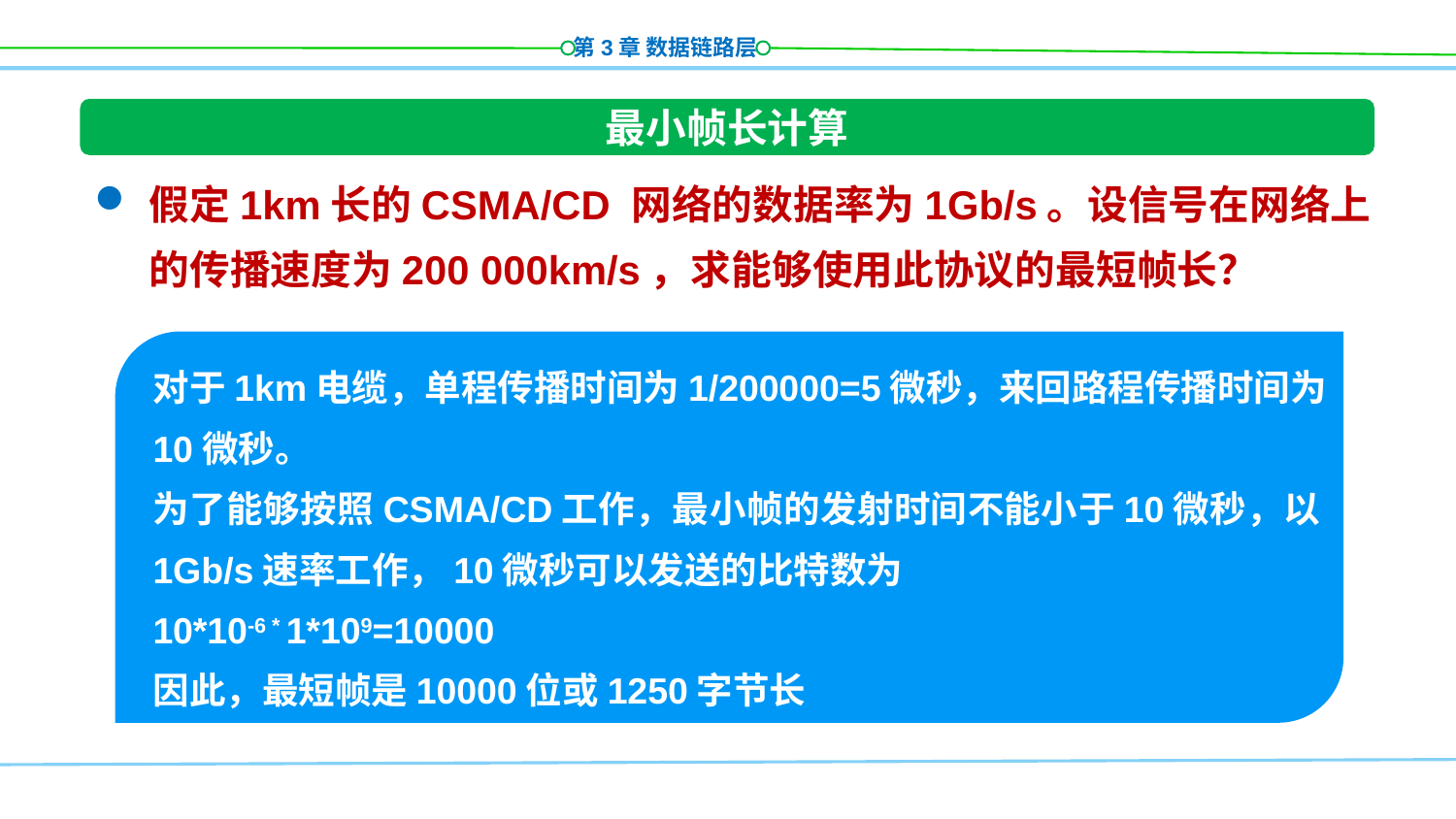

最小帧长计算

假定1km长的CSMA/CD 网络的数据率为1Gb/s。设信号在网络上的传播速度为200 000km/s，求能够使用此协议的最短帧长？

对于1km电缆，单程传播时间为1/200000=5微秒，来回路程传播时间为10微秒。
为了能够按照CSMA/CD工作，最小帧的发射时间不能小于10微秒，以1Gb/s速率工作，10微秒可以发送的比特数为
10*10-6 * 1*109=10000
因此，最短帧是10000位或1250字节长